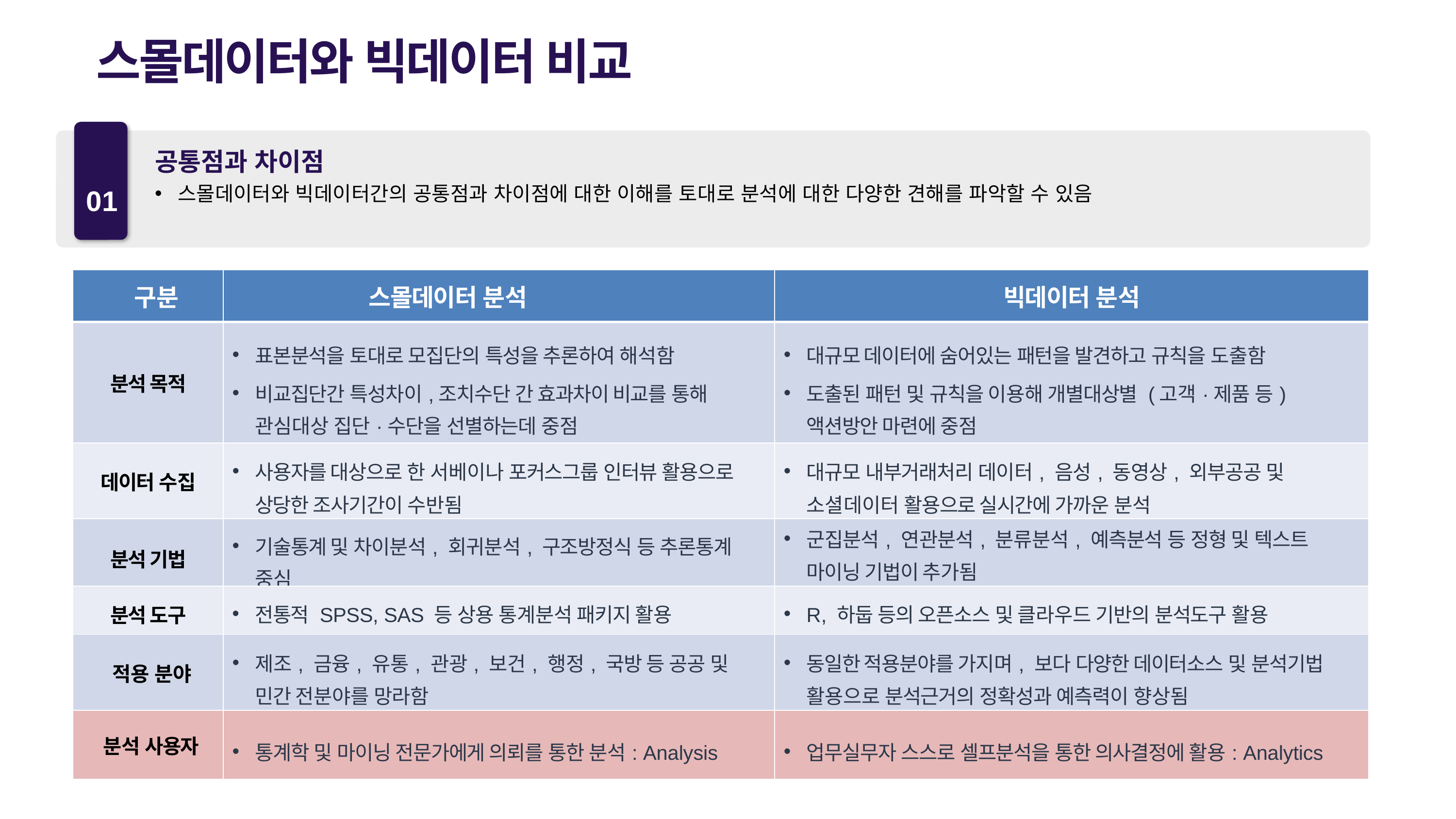

스몰데이터와 빅데이터 비교

01
공통점과 차이점
스몰데이터와 빅데이터간의 공통점과 차이점에 대한 이해를 토대로 분석에 대한 다양한 견해를 파악할 수 있음
| 구분 | 스몰데이터 분석 | 빅데이터 분석 |
| --- | --- | --- |
| 분석 목적 | 표본분석을 토대로 모집단의 특성을 추론하여 해석함 비교집단간 특성차이,조치수단 간 효과차이 비교를 통해 관심대상 집단·수단을 선별하는데 중점 | 대규모 데이터에 숨어있는 패턴을 발견하고 규칙을 도출함 도출된 패턴 및 규칙을 이용해 개별대상별 (고객·제품 등) 액션방안 마련에 중점 |
| 데이터 수집 | 사용자를 대상으로 한 서베이나 포커스그룹 인터뷰 활용으로 상당한 조사기간이 수반됨 | 대규모 내부거래처리 데이터, 음성, 동영상, 외부공공 및 소셜데이터 활용으로 실시간에 가까운 분석 |
| 분석 기법 | 기술통계 및 차이분석, 회귀분석, 구조방정식 등 추론통계 중심 | 군집분석, 연관분석, 분류분석, 예측분석 등 정형 및 텍스트 마이닝 기법이 추가됨 |
| 분석 도구 | 전통적 SPSS, SAS 등 상용 통계분석 패키지 활용 | R, 하둡 등의 오픈소스 및 클라우드 기반의 분석도구 활용 |
| 적용 분야 | 제조, 금융, 유통, 관광, 보건, 행정, 국방 등 공공 및 민간 전분야를 망라함 | 동일한 적용분야를 가지며, 보다 다양한 데이터소스 및 분석기법 활용으로 분석근거의 정확성과 예측력이 향상됨 |
| 분석 사용자 | 통계학 및 마이닝 전문가에게 의뢰를 통한 분석: Analysis | 업무실무자 스스로 셀프분석을 통한 의사결정에 활용: Analytics |